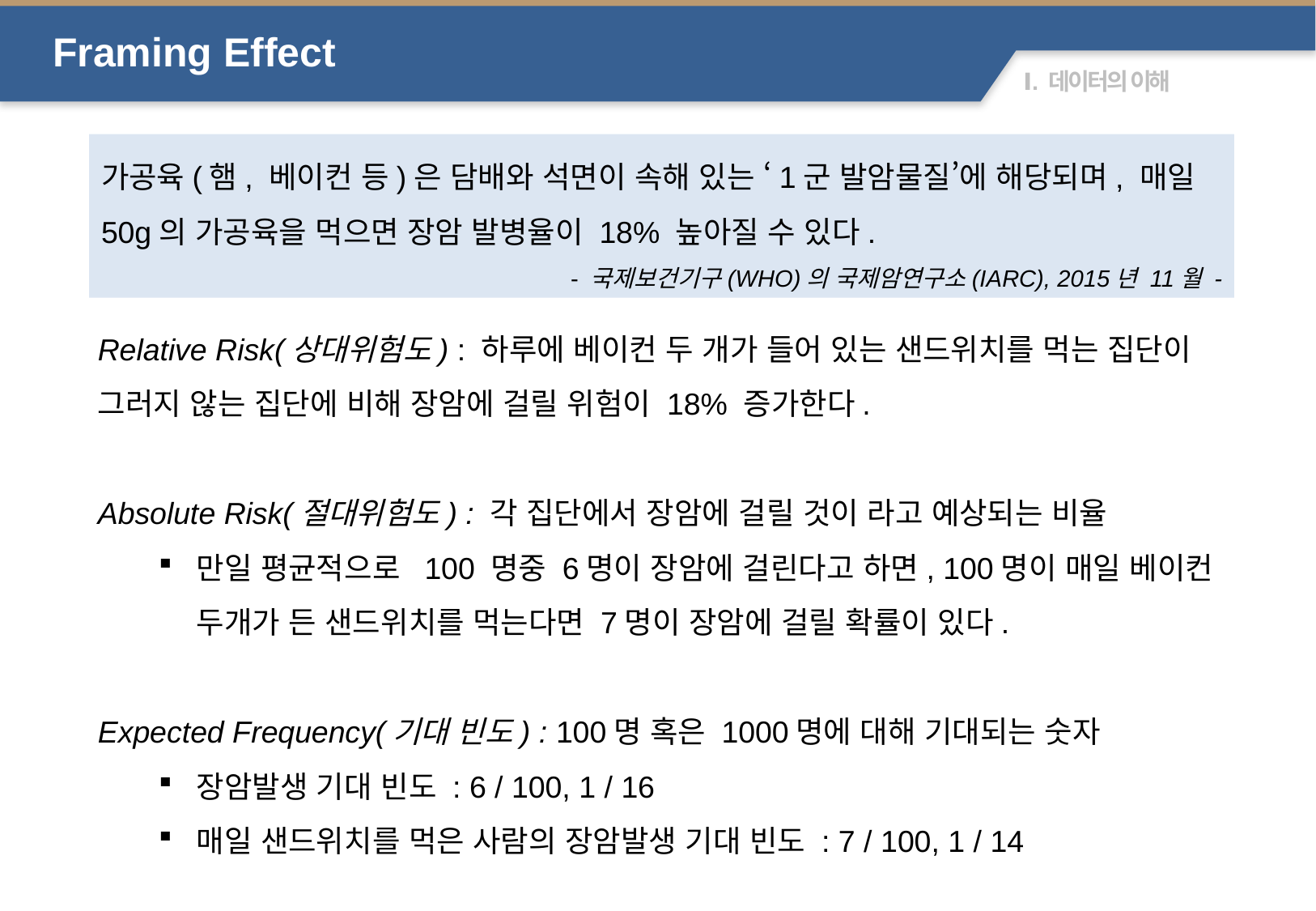

Framing Effect
가공육(햄, 베이컨 등)은 담배와 석면이 속해 있는 ‘1군 발암물질’에 해당되며, 매일 50g의 가공육을 먹으면 장암 발병율이 18% 높아질 수 있다.
- 국제보건기구(WHO)의 국제암연구소(IARC), 2015년 11월 -
Relative Risk(상대위험도) : 하루에 베이컨 두 개가 들어 있는 샌드위치를 먹는 집단이 그러지 않는 집단에 비해 장암에 걸릴 위험이 18% 증가한다.

Absolute Risk(절대위험도) : 각 집단에서 장암에 걸릴 것이 라고 예상되는 비율
만일 평균적으로  100 명중 6명이 장암에 걸린다고 하면, 100명이 매일 베이컨 두개가 든 샌드위치를 먹는다면 7명이 장암에 걸릴 확률이 있다.

Expected Frequency(기대 빈도) : 100명 혹은 1000명에 대해 기대되는 숫자
장암발생 기대 빈도 : 6 / 100, 1 / 16
매일 샌드위치를 먹은 사람의 장암발생 기대 빈도 : 7 / 100, 1 / 14